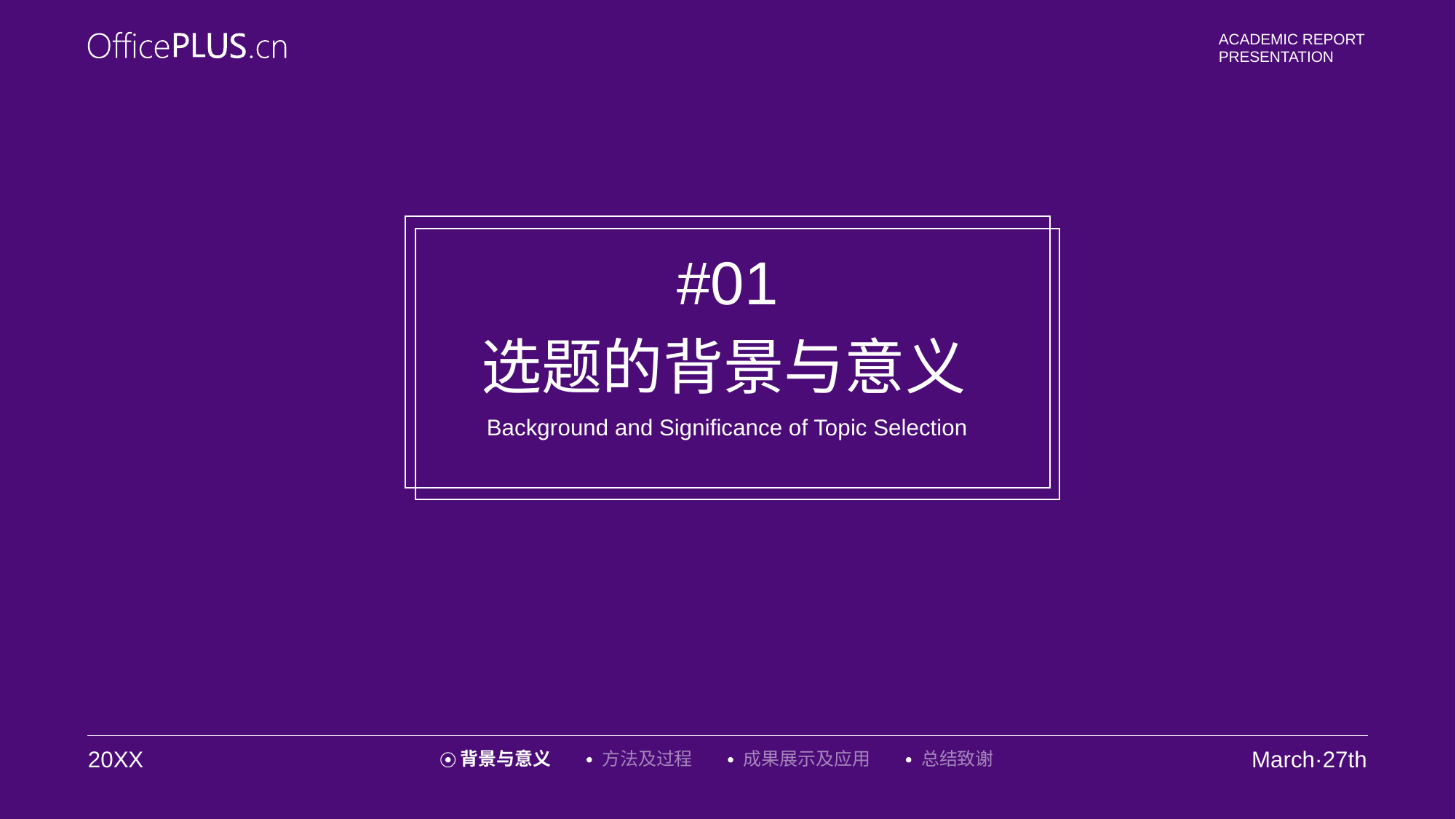

#01
选题的背景与意义
Background and Significance of Topic Selection
20XX
March·27th
背景与意义
方法及过程
成果展示及应用
总结致谢